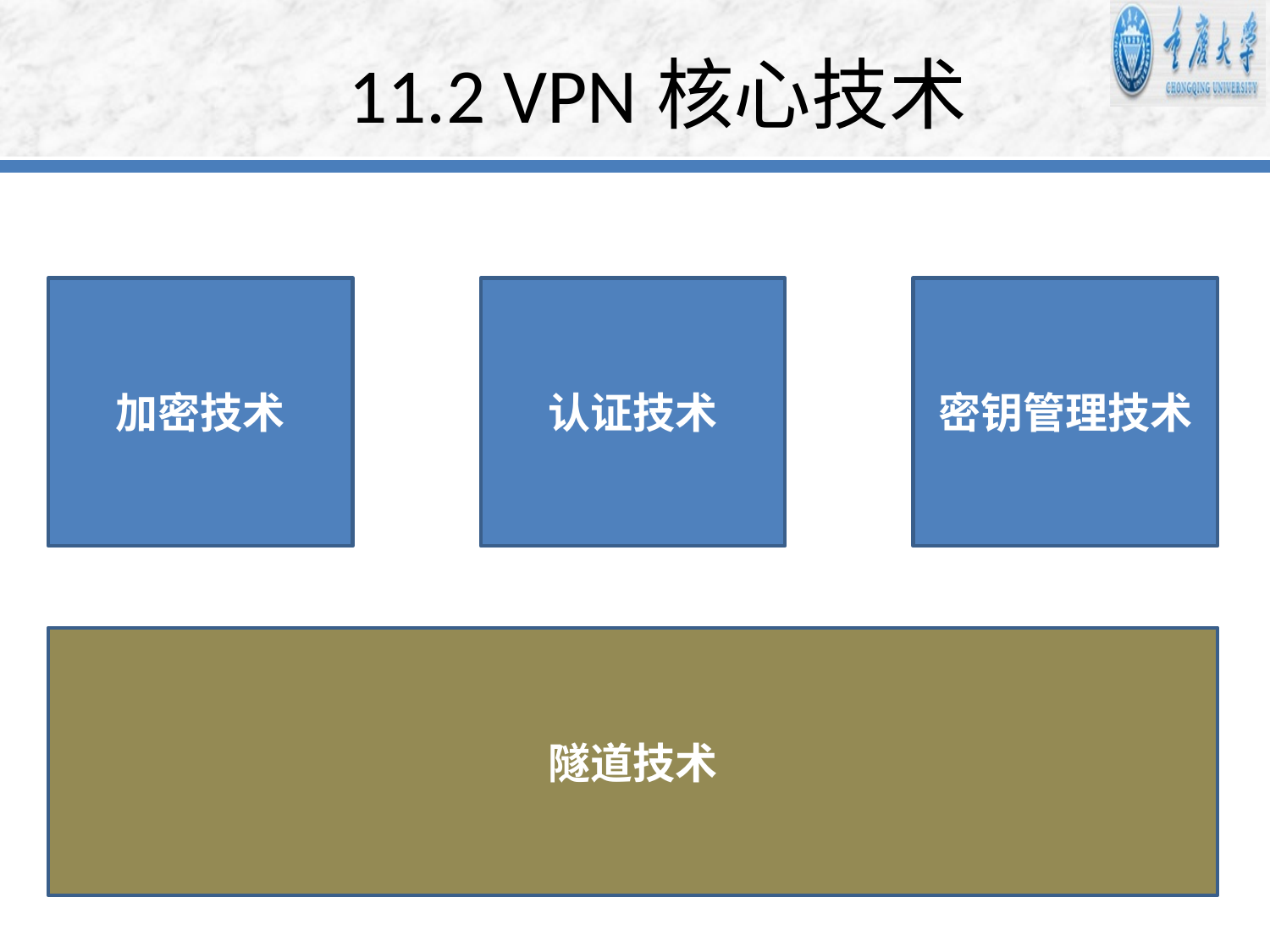

# 11.2 VPN核心技术
加密技术
认证技术
密钥管理技术
隧道技术